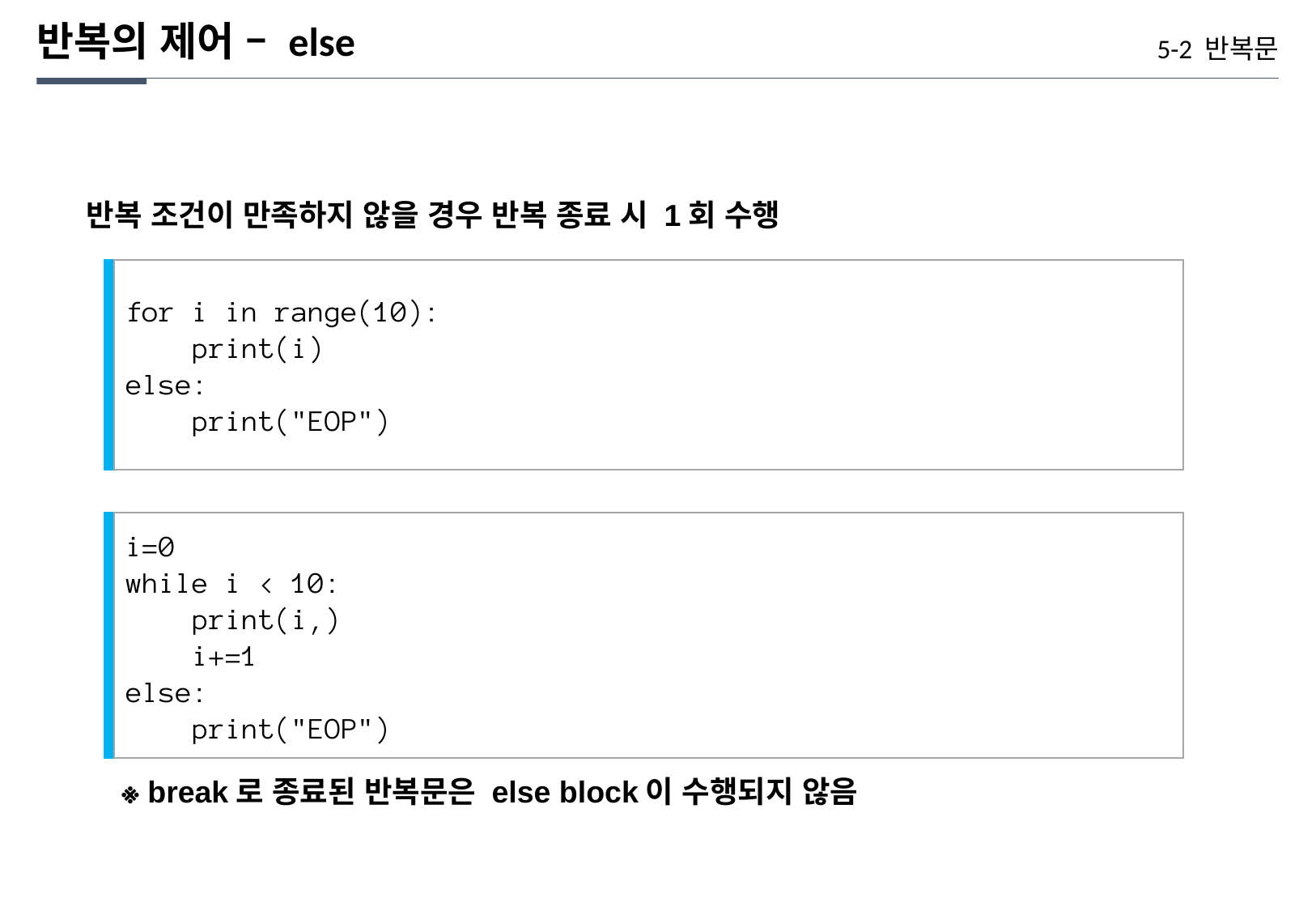

반복의 제어 – else
5-2 반복문
반복 조건이 만족하지 않을 경우 반복 종료 시 1회 수행

for i in range(10):
    print(i)
else:
    print("EOP")

i=0
while i < 10:
    print(i,)
    i+=1
else:
    print("EOP")
※ break로 종료된 반복문은 else block이 수행되지 않음